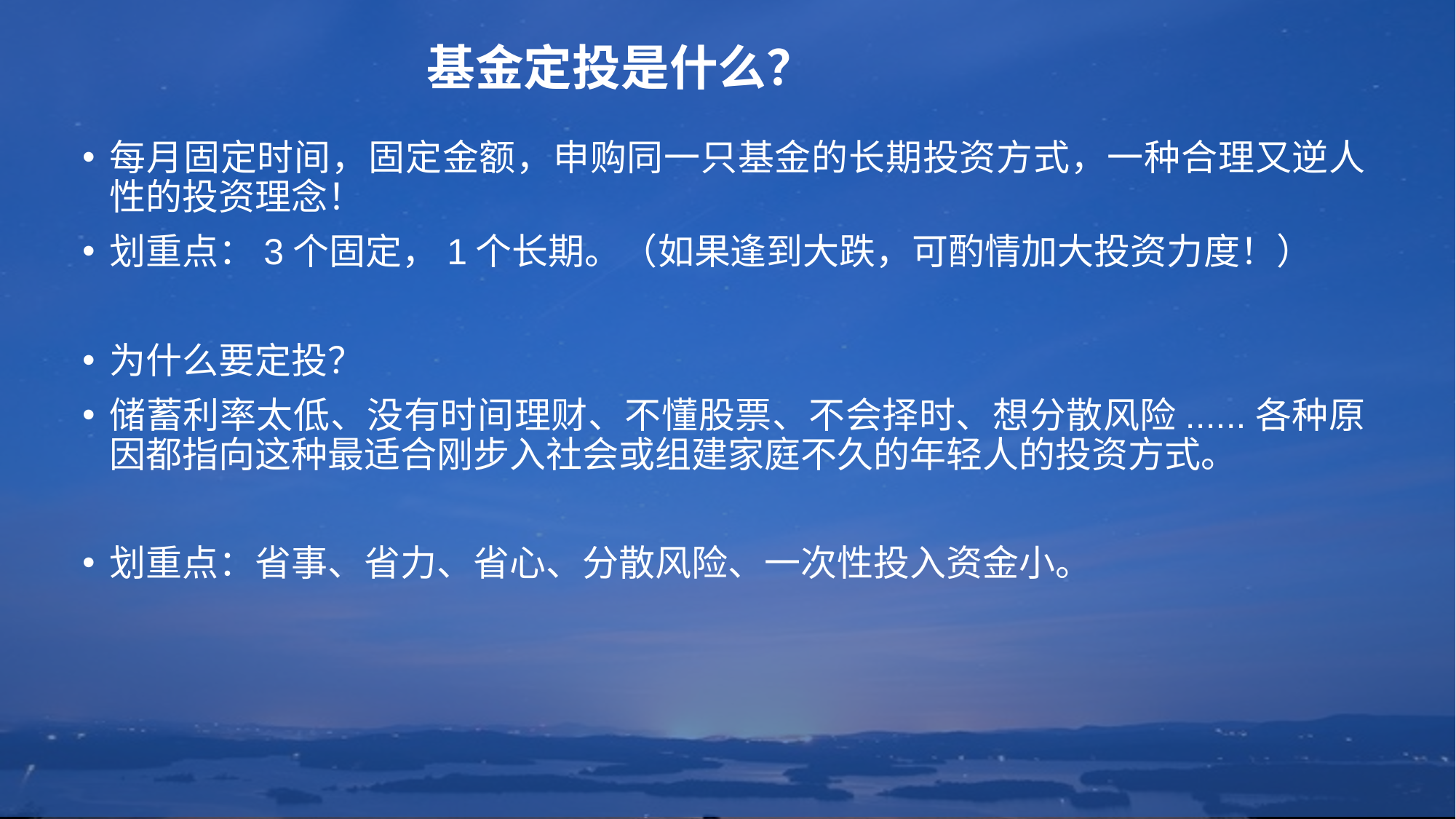

# 基金定投是什么？
每月固定时间，固定金额，申购同一只基金的长期投资方式，一种合理又逆人性的投资理念！
划重点：3个固定，1个长期。（如果逢到大跌，可酌情加大投资力度！）

为什么要定投？
储蓄利率太低、没有时间理财、不懂股票、不会择时、想分散风险......各种原因都指向这种最适合刚步入社会或组建家庭不久的年轻人的投资方式。

划重点：省事、省力、省心、分散风险、一次性投入资金小。